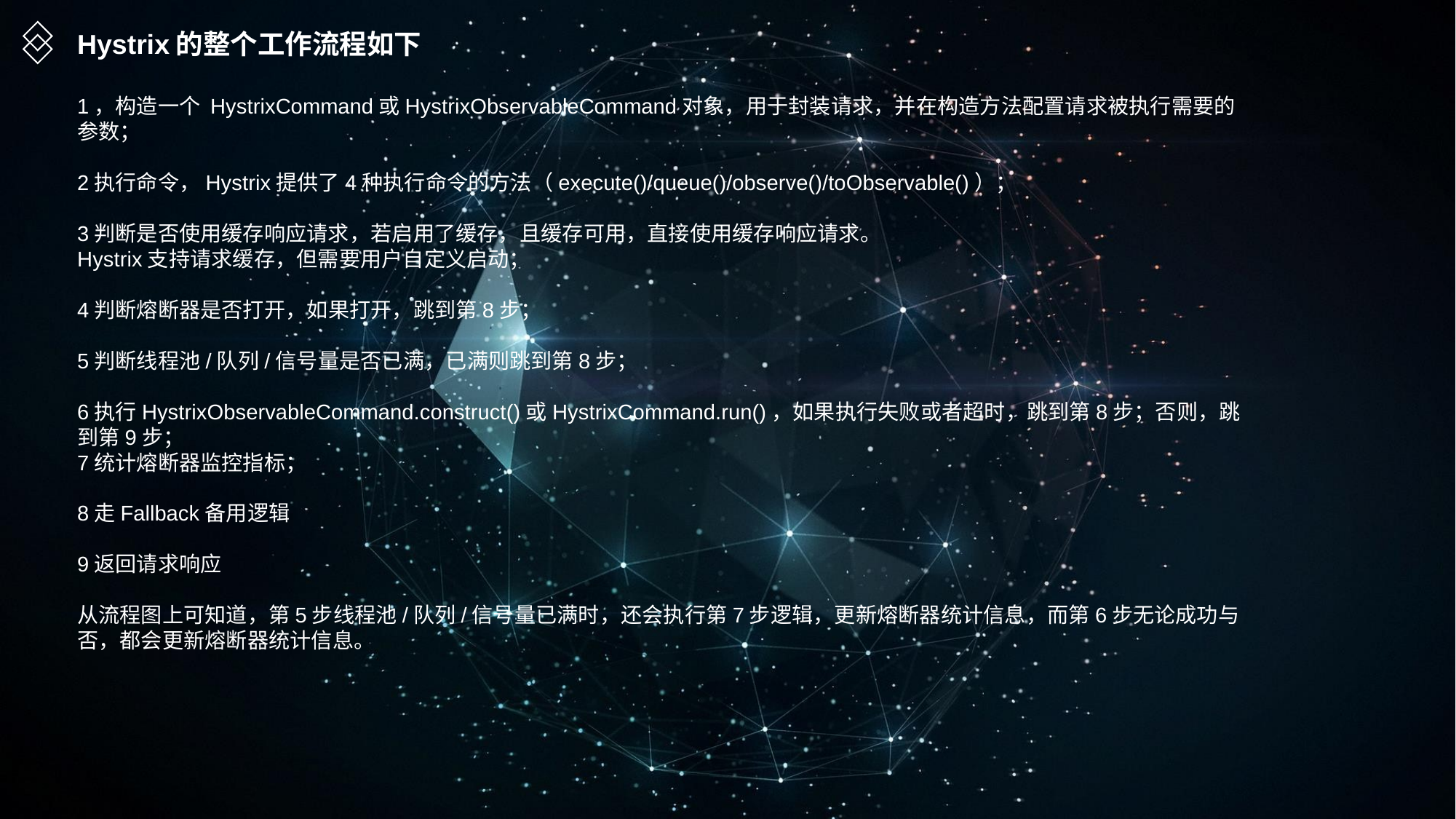

Hystrix的整个工作流程如下

1，构造一个 HystrixCommand或HystrixObservableCommand对象，用于封装请求，并在构造方法配置请求被执行需要的参数；

2执行命令，Hystrix提供了4种执行命令的方法（execute()/queue()/observe()/toObservable()）；

3判断是否使用缓存响应请求，若启用了缓存，且缓存可用，直接使用缓存响应请求。
Hystrix支持请求缓存，但需要用户自定义启动；

4判断熔断器是否打开，如果打开，跳到第8步；

5判断线程池/队列/信号量是否已满，已满则跳到第8步；

6执行HystrixObservableCommand.construct()或HystrixCommand.run()，如果执行失败或者超时，跳到第8步；否则，跳到第9步；
7统计熔断器监控指标；

8走Fallback备用逻辑

9返回请求响应

从流程图上可知道，第5步线程池/队列/信号量已满时，还会执行第7步逻辑，更新熔断器统计信息，而第6步无论成功与否，都会更新熔断器统计信息。